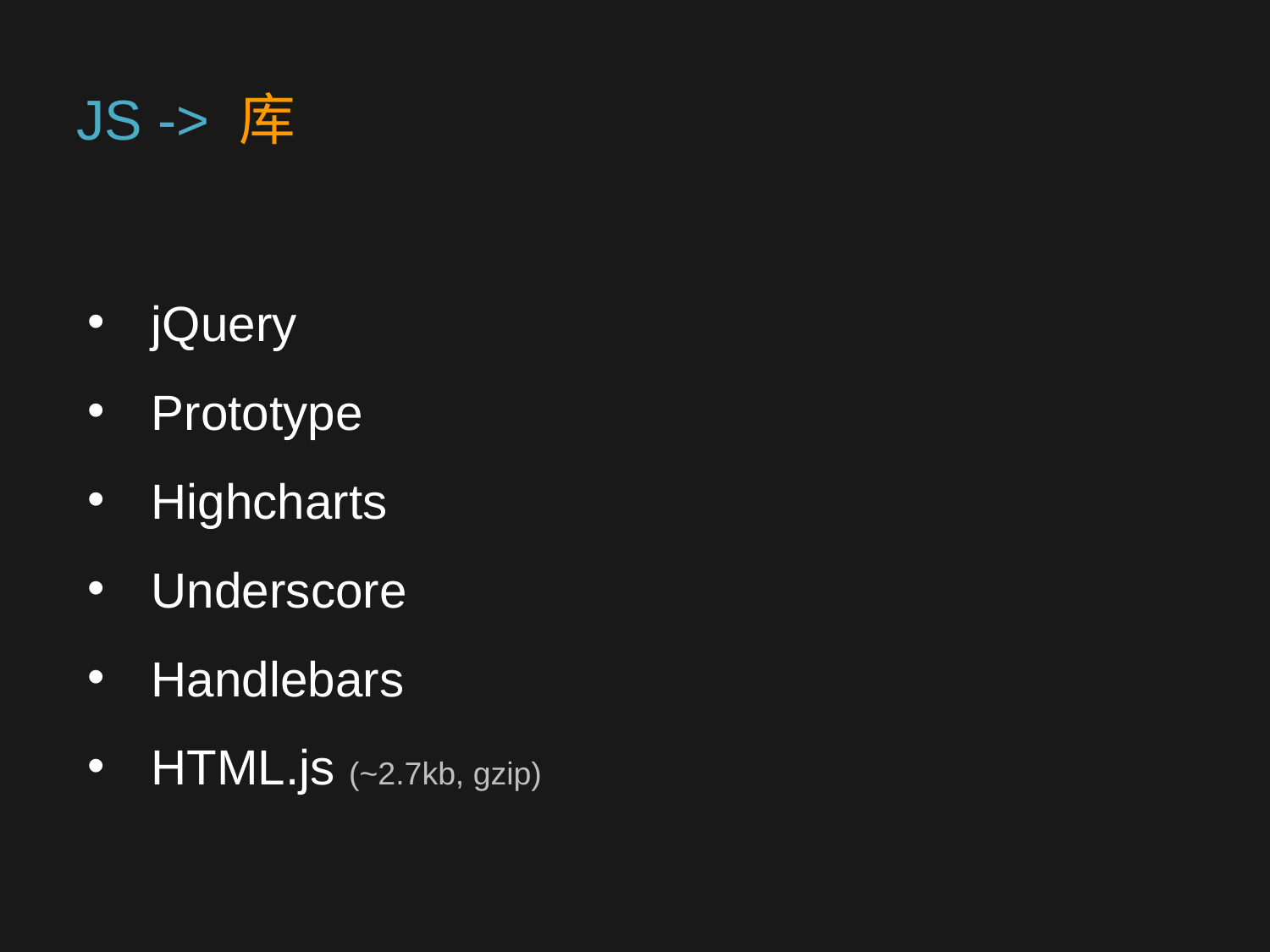

# JS -> 库
jQuery
Prototype
Highcharts
Underscore
Handlebars
HTML.js (~2.7kb, gzip)